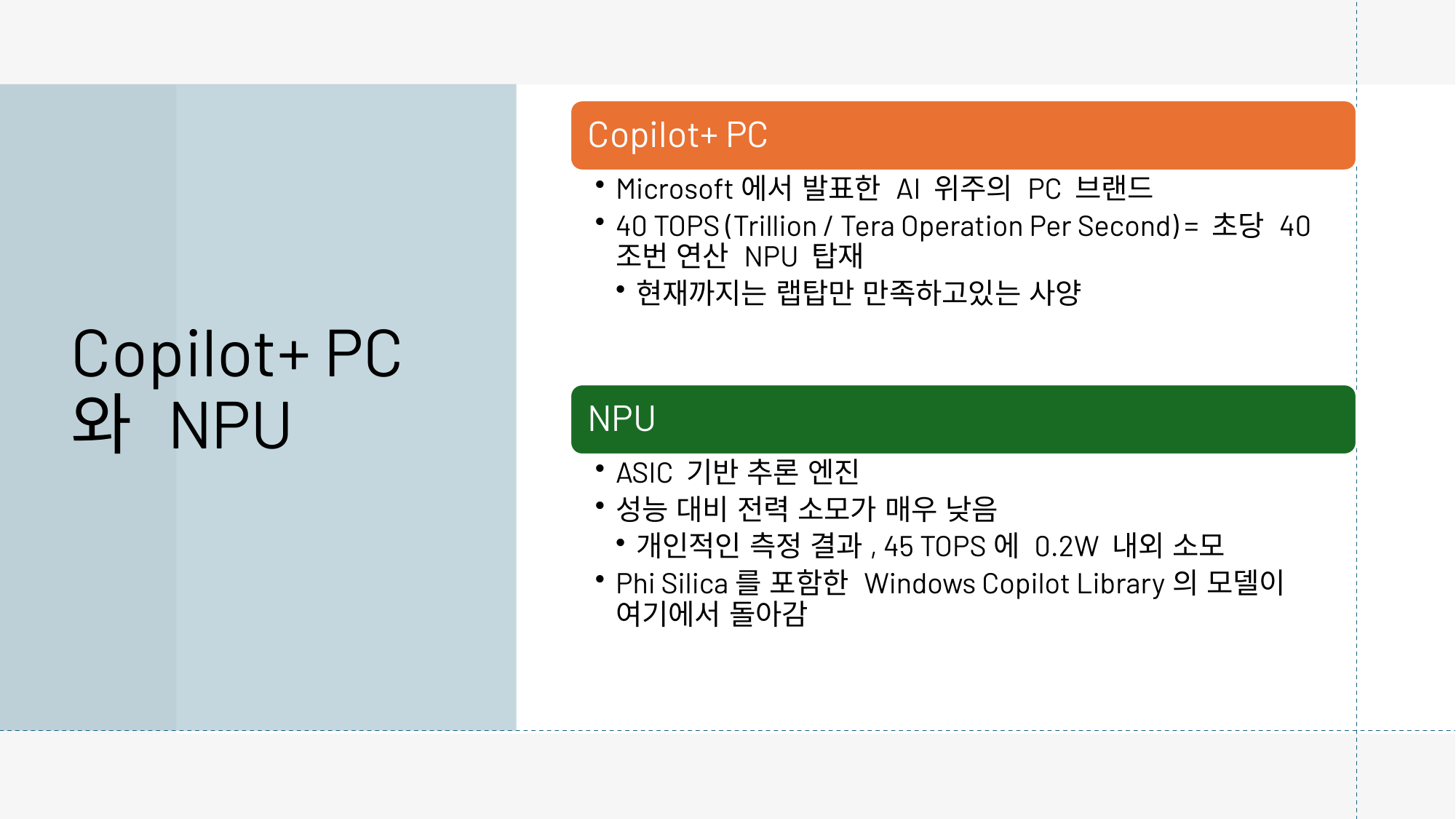

# Copilot+ PC와 NPU

Copilot+ PC
Microsoft에서 발표한 AI 위주의 PC 브랜드
40 TOPS (Trillion / Tera Operation Per Second) = 초당 40조번 연산 NPU 탑재
현재까지는 랩탑만 만족하고있는 사양
NPU
ASIC 기반 추론 엔진
성능 대비 전력 소모가 매우 낮음
개인적인 측정 결과, 45 TOPS에 0.2W 내외 소모
Phi Silica를 포함한 Windows Copilot Library의 모델이 여기에서 돌아감